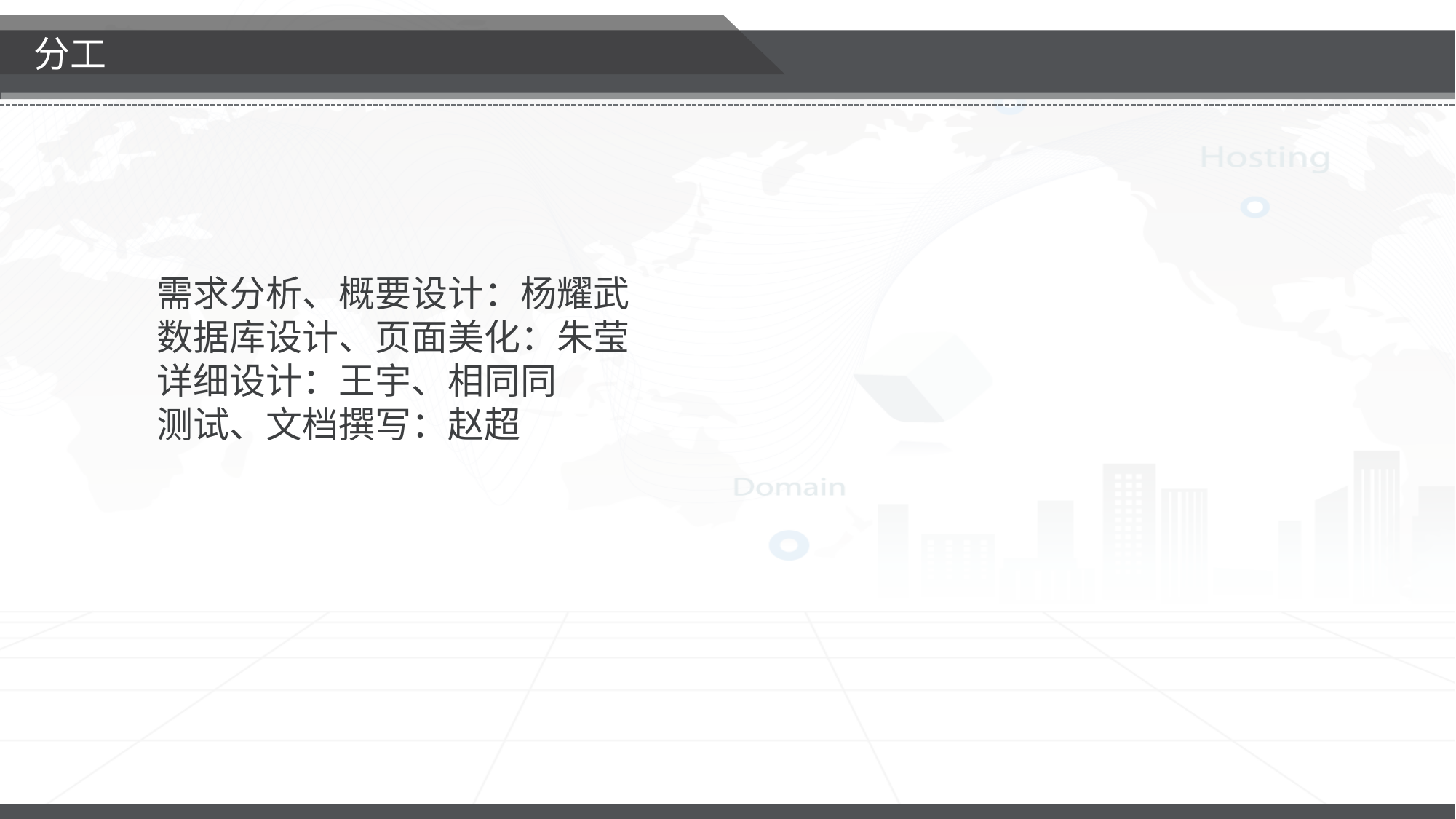

分工
需求分析、概要设计：杨耀武
数据库设计、页面美化：朱莹
详细设计：王宇、相同同
测试、文档撰写：赵超